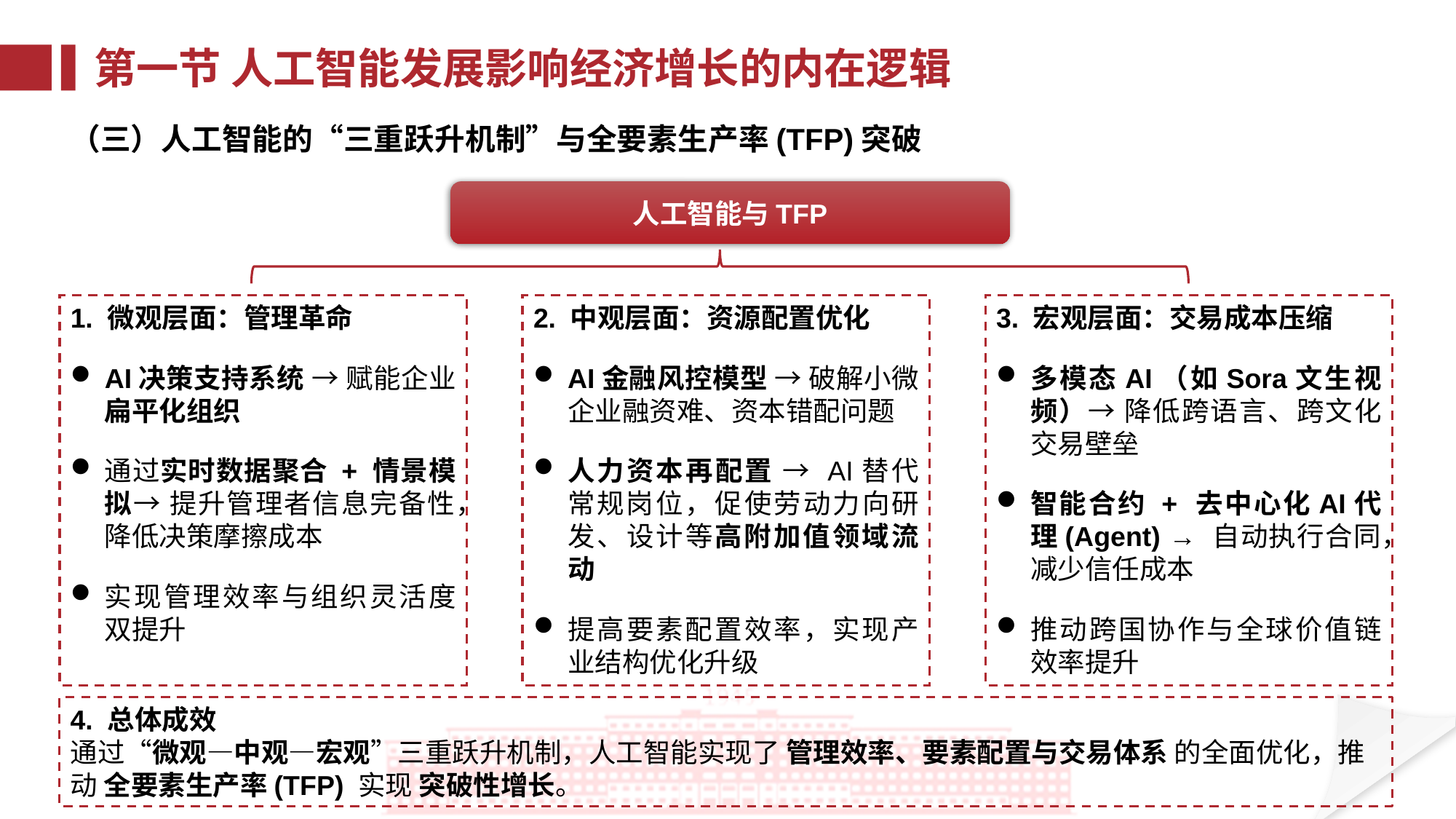

第一节 人工智能发展影响经济增长的内在逻辑
（三）人工智能的“三重跃升机制”与全要素生产率(TFP)突破
人工智能与TFP
2. 中观层面：资源配置优化
AI金融风控模型 → 破解小微企业融资难、资本错配问题
人力资本再配置 → AI替代常规岗位，促使劳动力向研发、设计等高附加值领域流动
提高要素配置效率，实现产业结构优化升级
3. 宏观层面：交易成本压缩
多模态AI（如Sora文生视频）→ 降低跨语言、跨文化交易壁垒
智能合约 + 去中心化AI代理(Agent) → 自动执行合同，减少信任成本
推动跨国协作与全球价值链效率提升
1. 微观层面：管理革命
AI决策支持系统 → 赋能企业扁平化组织
通过实时数据聚合 + 情景模拟→ 提升管理者信息完备性，降低决策摩擦成本
实现管理效率与组织灵活度双提升
4. 总体成效
通过“微观—中观—宏观”三重跃升机制，人工智能实现了 管理效率、要素配置与交易体系 的全面优化，推动 全要素生产率(TFP) 实现 突破性增长。